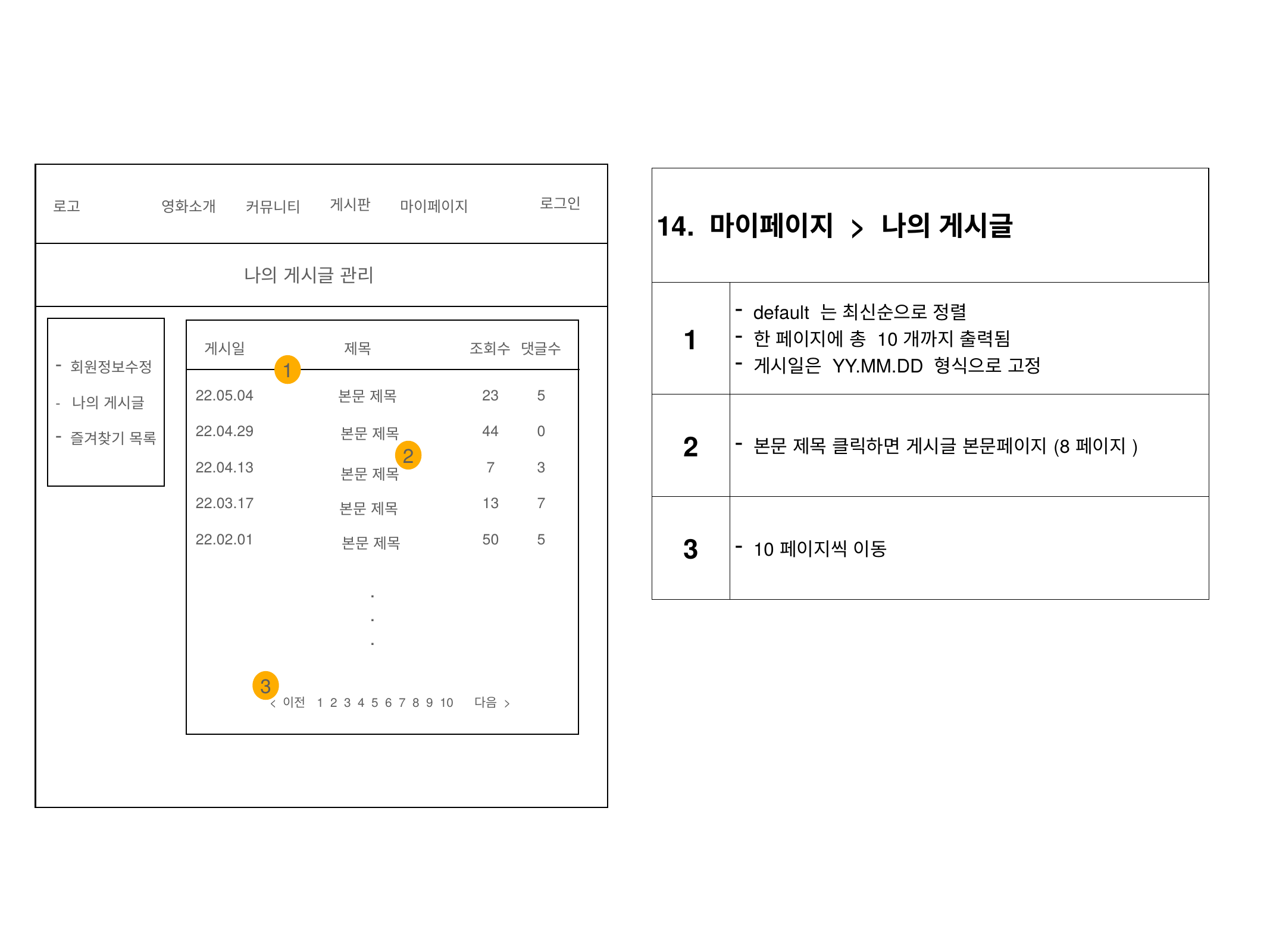

| 14. 마이페이지 > 나의 게시글 |  |  |  |
| --- | --- | --- | --- |
| 1 | default 는 최신순으로 정렬 한 페이지에 총 10개까지 출력됨 게시일은 YY.MM.DD 형식으로 고정 |  |  |
| 2 | 본문 제목 클릭하면 게시글 본문페이지(8페이지) |  |  |
| 3 | 10페이지씩 이동 |  |  |
로그인
게시판
로고
영화소개
마이페이지
커뮤니티

나의 게시글 관리

조회수
댓글수
게시일
제목
회원정보수정

-  나의 게시글

즐겨찾기 목록

1

22.05.04
본문 제목
23
5
22.04.29
44
0
본문 제목

2
22.04.13
7
3
본문 제목
22.03.17
13
7
본문 제목
22.02.01
50
5
본문 제목
.
.
.

3
< 이전
다음 >
 1  2  3  4  5  6  7  8  9  10